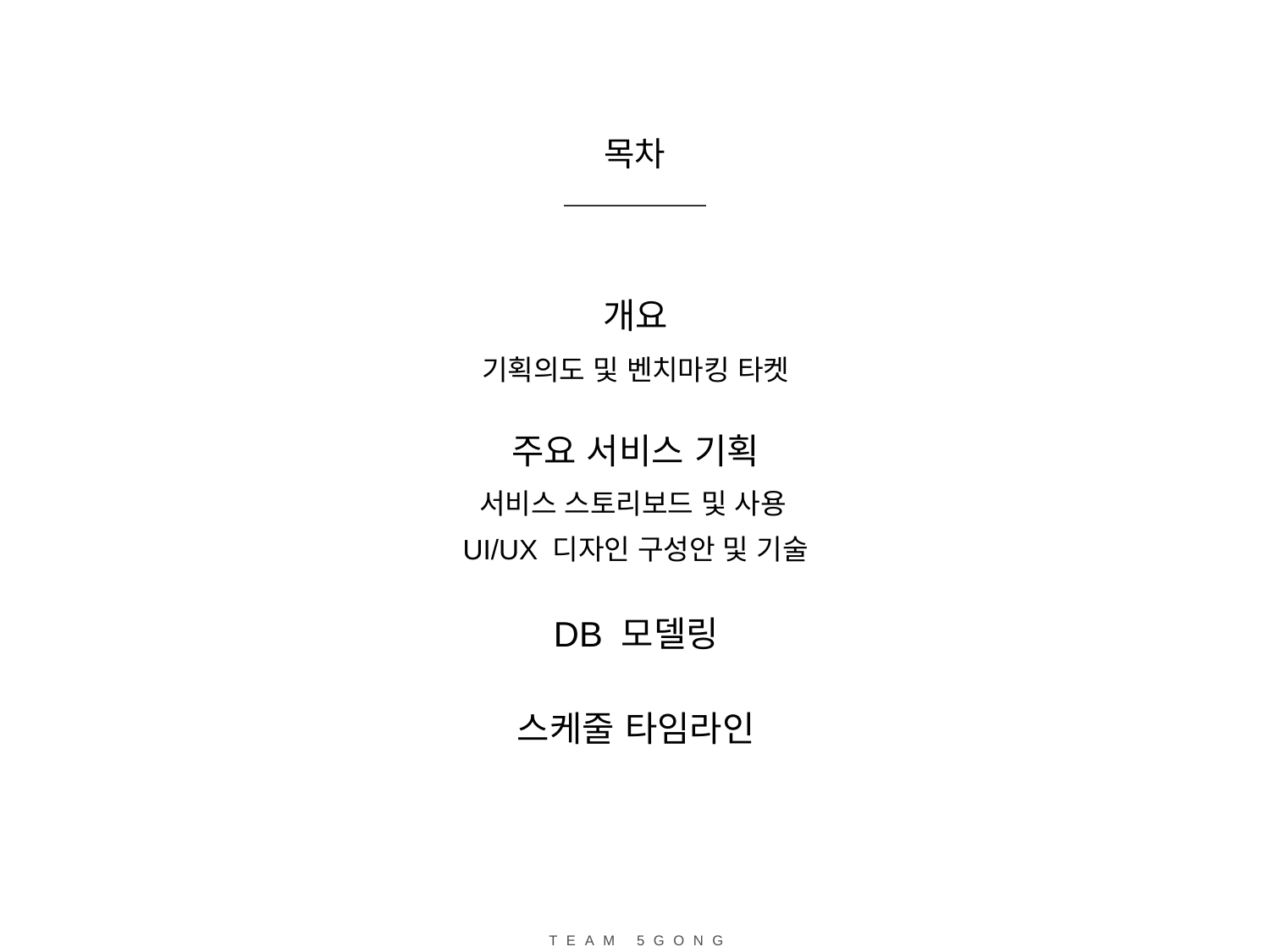

목차
개요
기획의도 및 벤치마킹 타켓
주요 서비스 기획
서비스 스토리보드 및 사용
UI/UX 디자인 구성안 및 기술
DB 모델링
스케줄 타임라인
TEAM 5GONG